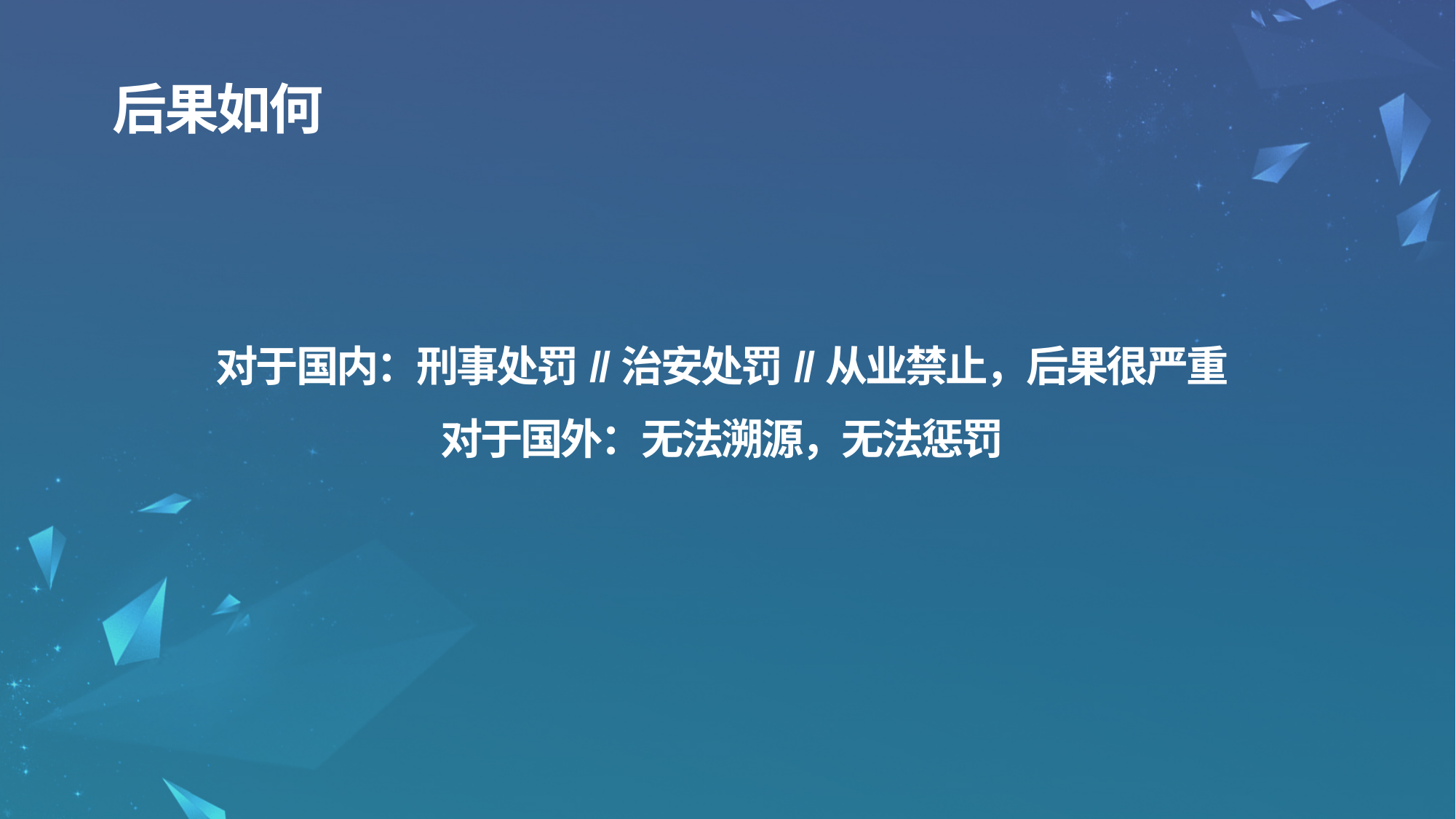

后果如何
对于国内：刑事处罚//治安处罚//从业禁止，后果很严重
对于国外：无法溯源，无法惩罚